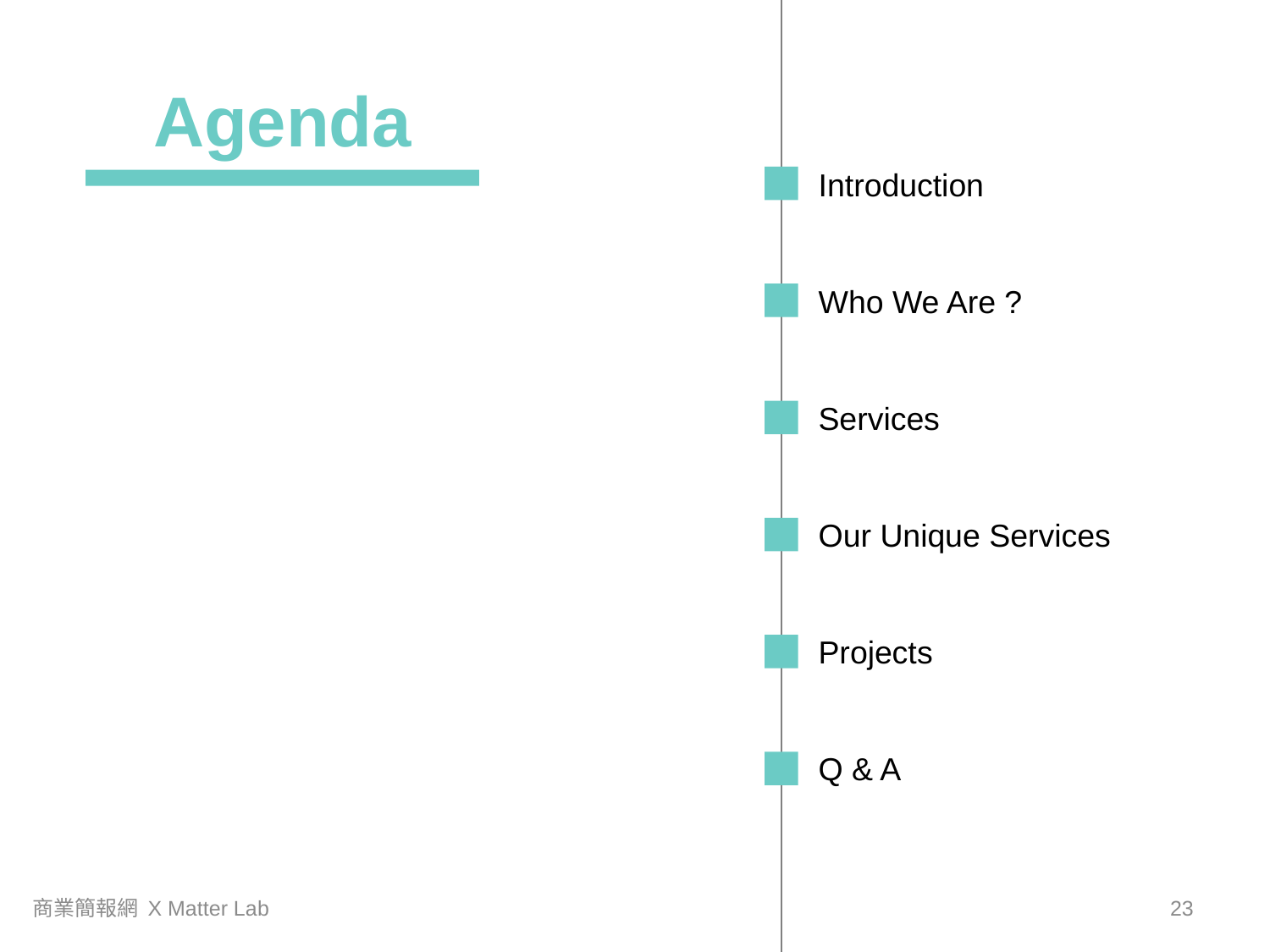

Agenda
Introduction

Who We Are ?
Services
Our Unique Services
Projects
Q & A
商業簡報網 X Matter Lab
23